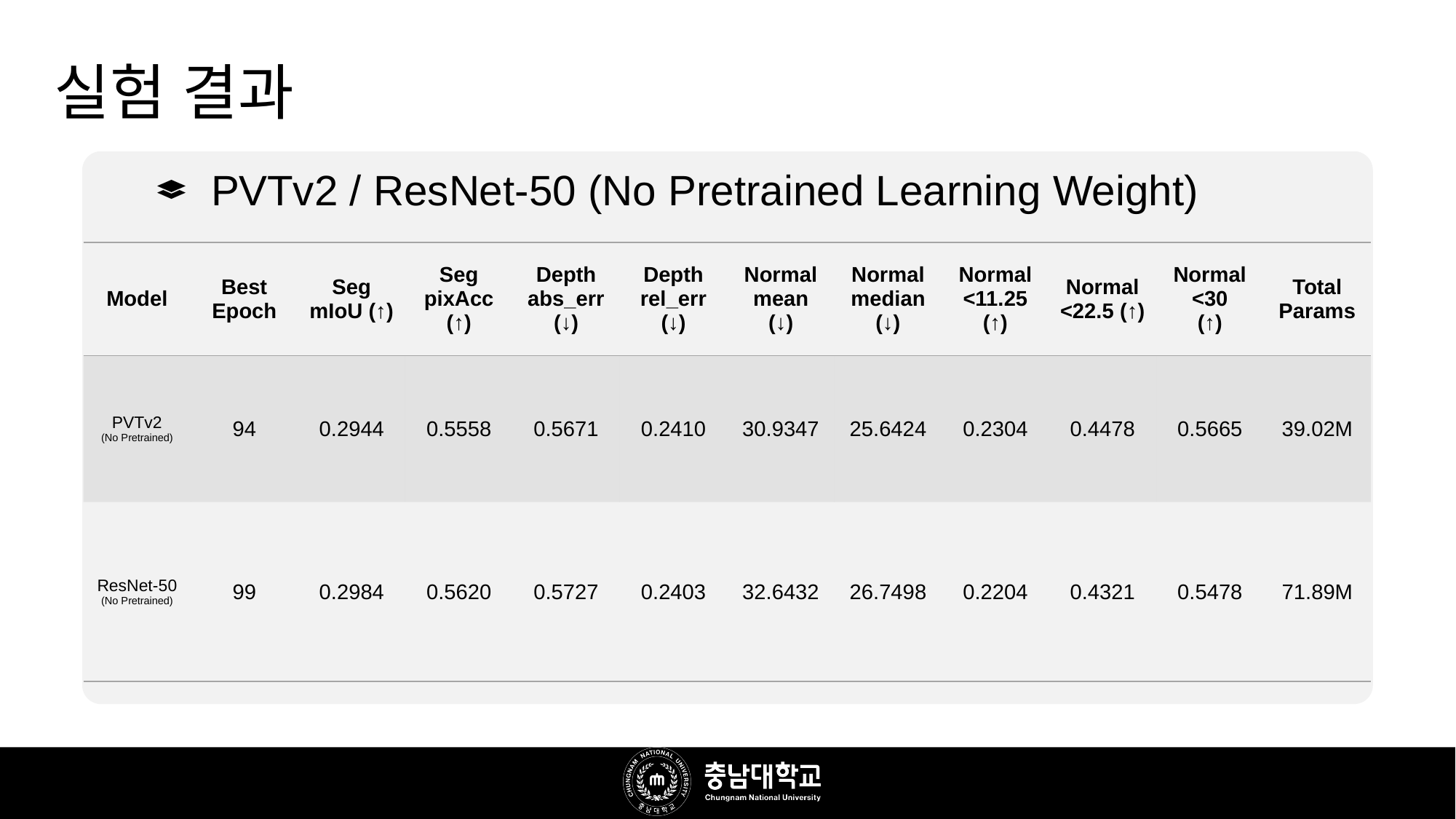

# 실험 결과
PVTv2 / ResNet-50 (No Pretrained Learning Weight)
| Model | Best Epoch | Seg mIoU (↑) | Seg pixAcc (↑) | Depth abs\_err (↓) | Depth rel\_err (↓) | Normal mean (↓) | Normal median (↓) | Normal <11.25 (↑) | Normal <22.5 (↑) | Normal <30 (↑) | Total Params |
| --- | --- | --- | --- | --- | --- | --- | --- | --- | --- | --- | --- |
| PVTv2 (No Pretrained) | 94 | 0.2944 | 0.5558 | 0.5671 | 0.2410 | 30.9347 | 25.6424 | 0.2304 | 0.4478 | 0.5665 | 39.02M |
| ResNet-50 (No Pretrained) | 99 | 0.2984 | 0.5620 | 0.5727 | 0.2403 | 32.6432 | 26.7498 | 0.2204 | 0.4321 | 0.5478 | 71.89M |